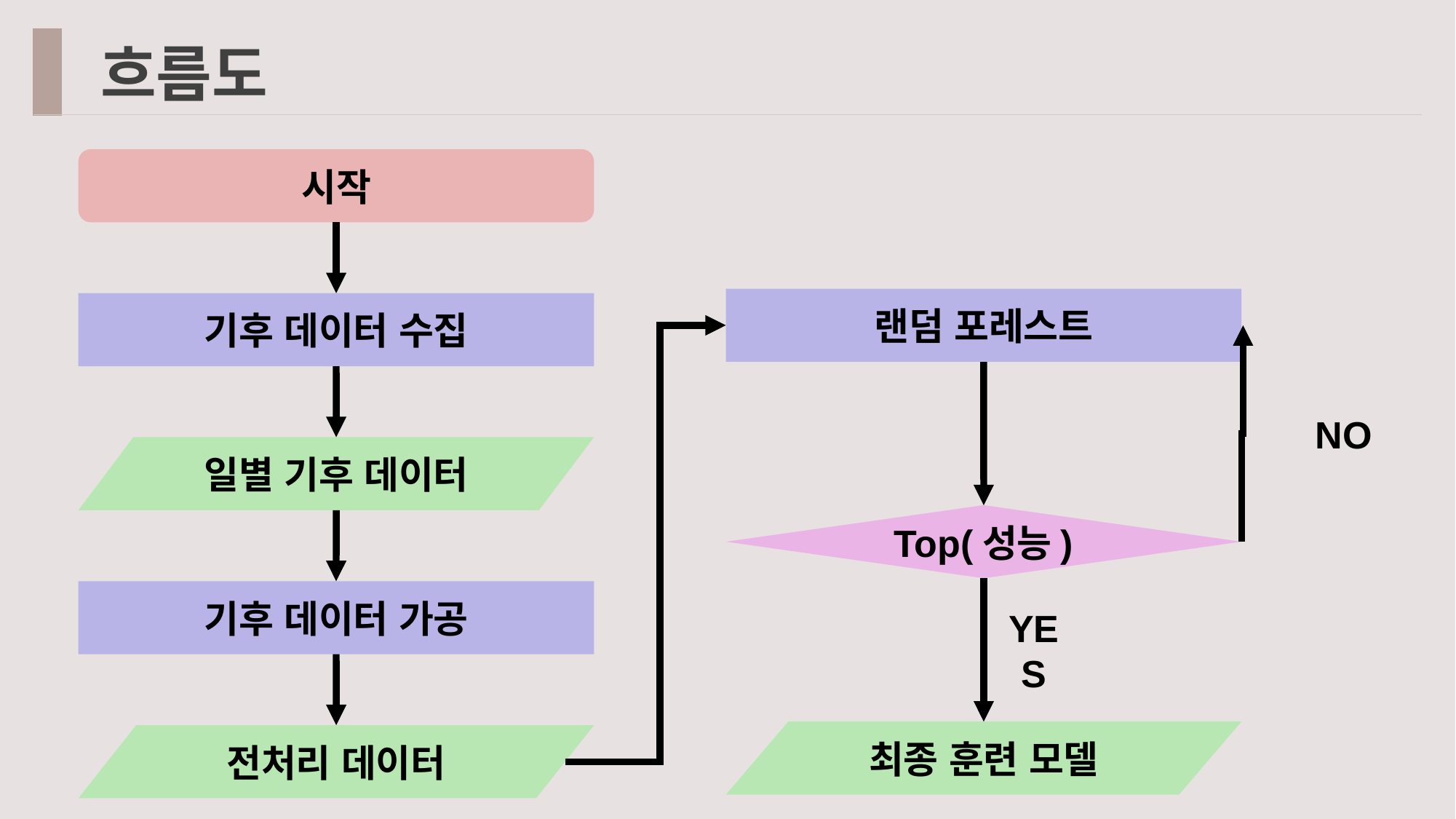

흐름도
시작
랜덤 포레스트
기후 데이터 수집
NO
일별 기후 데이터
Top(성능)
기후 데이터 가공
YES
최종 훈련 모델
전처리 데이터